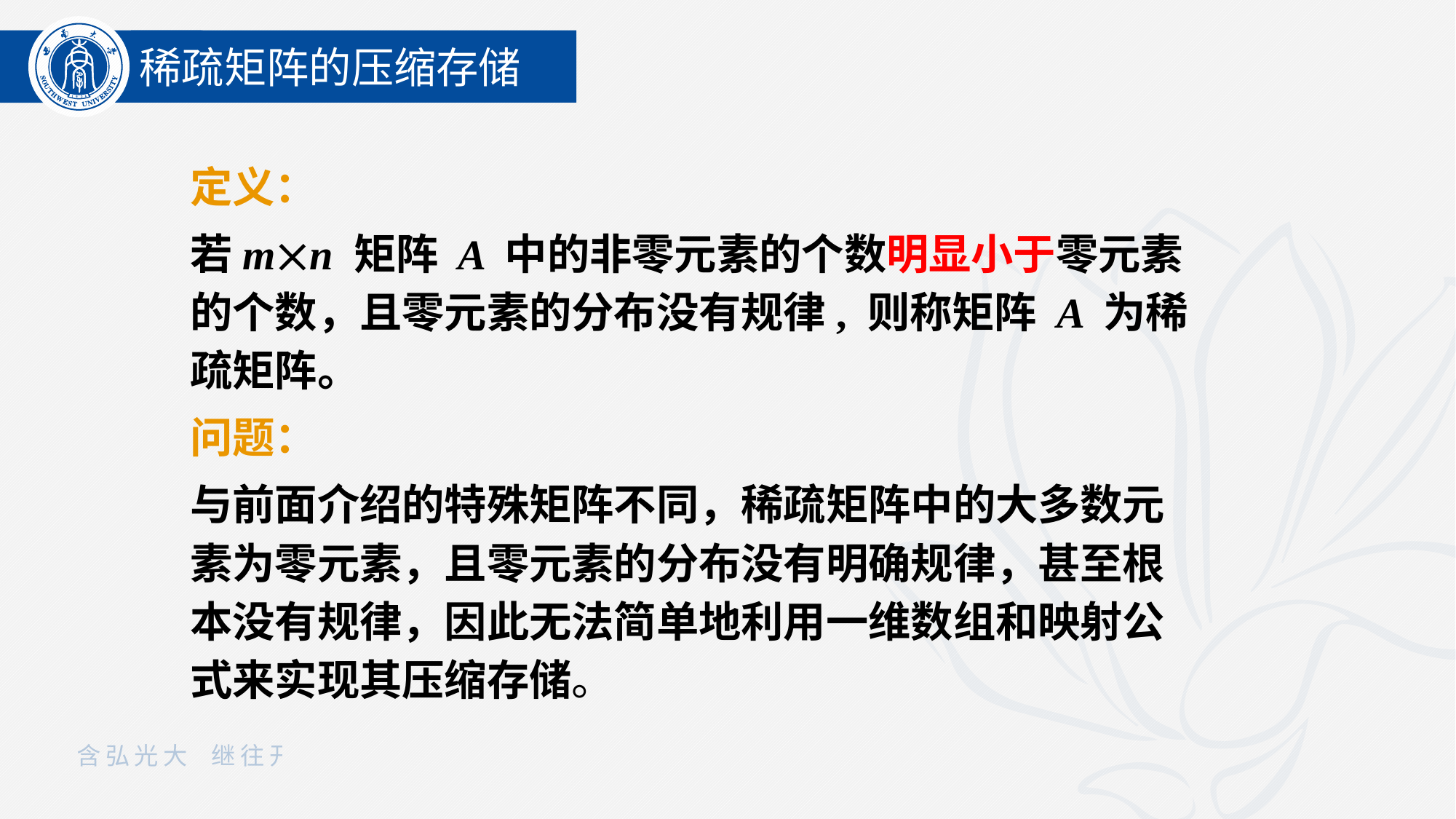

稀疏矩阵的压缩存储
定义：
若m×n 矩阵 A 中的非零元素的个数明显小于零元素的个数，且零元素的分布没有规律, 则称矩阵 A 为稀疏矩阵。
问题：
与前面介绍的特殊矩阵不同，稀疏矩阵中的大多数元素为零元素，且零元素的分布没有明确规律，甚至根本没有规律，因此无法简单地利用一维数组和映射公式来实现其压缩存储。